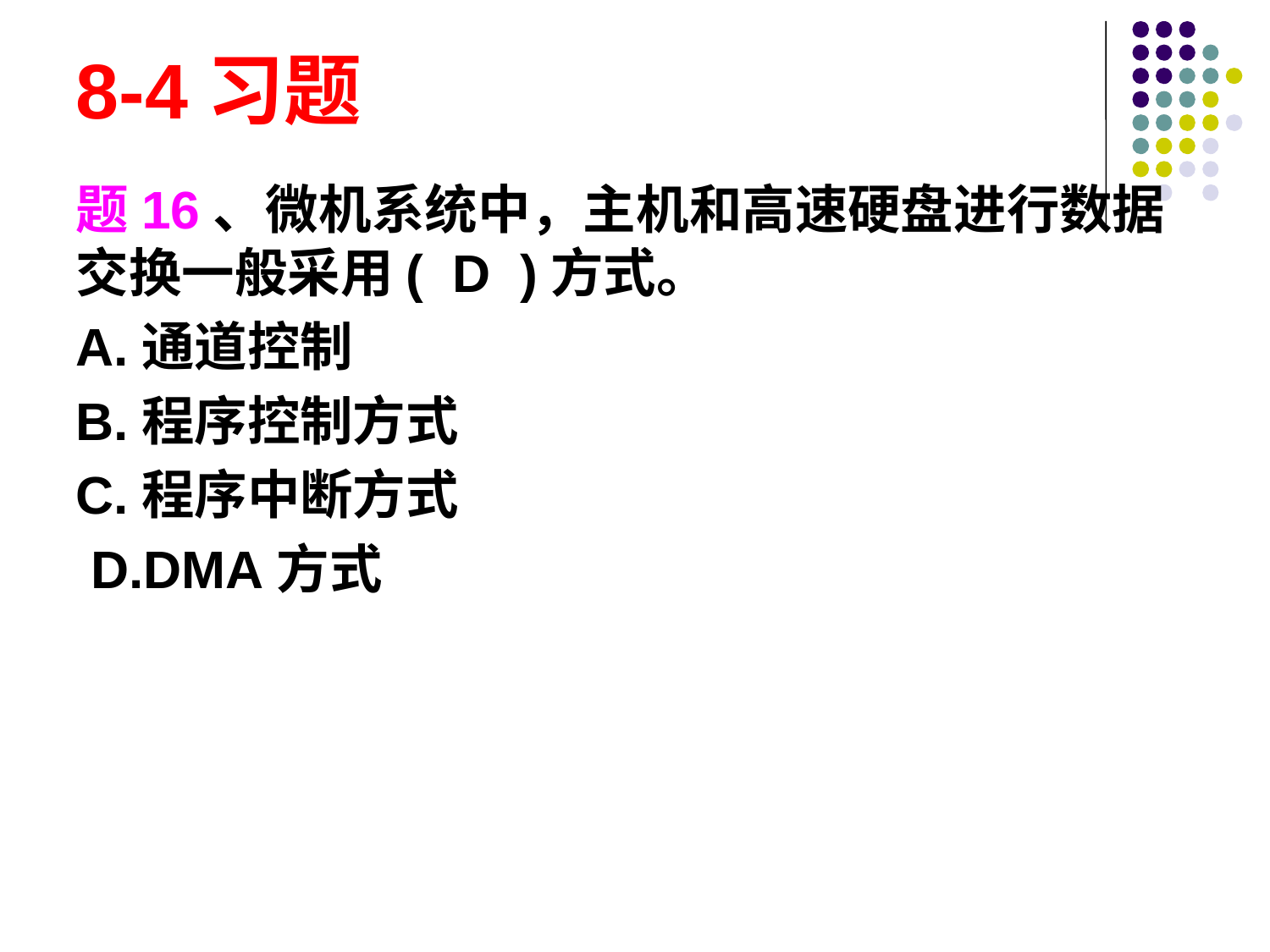

# 8-4习题
题16、微机系统中，主机和高速硬盘进行数据交换一般采用(  D  )方式。
A.通道控制
B.程序控制方式
C.程序中断方式
 D.DMA方式